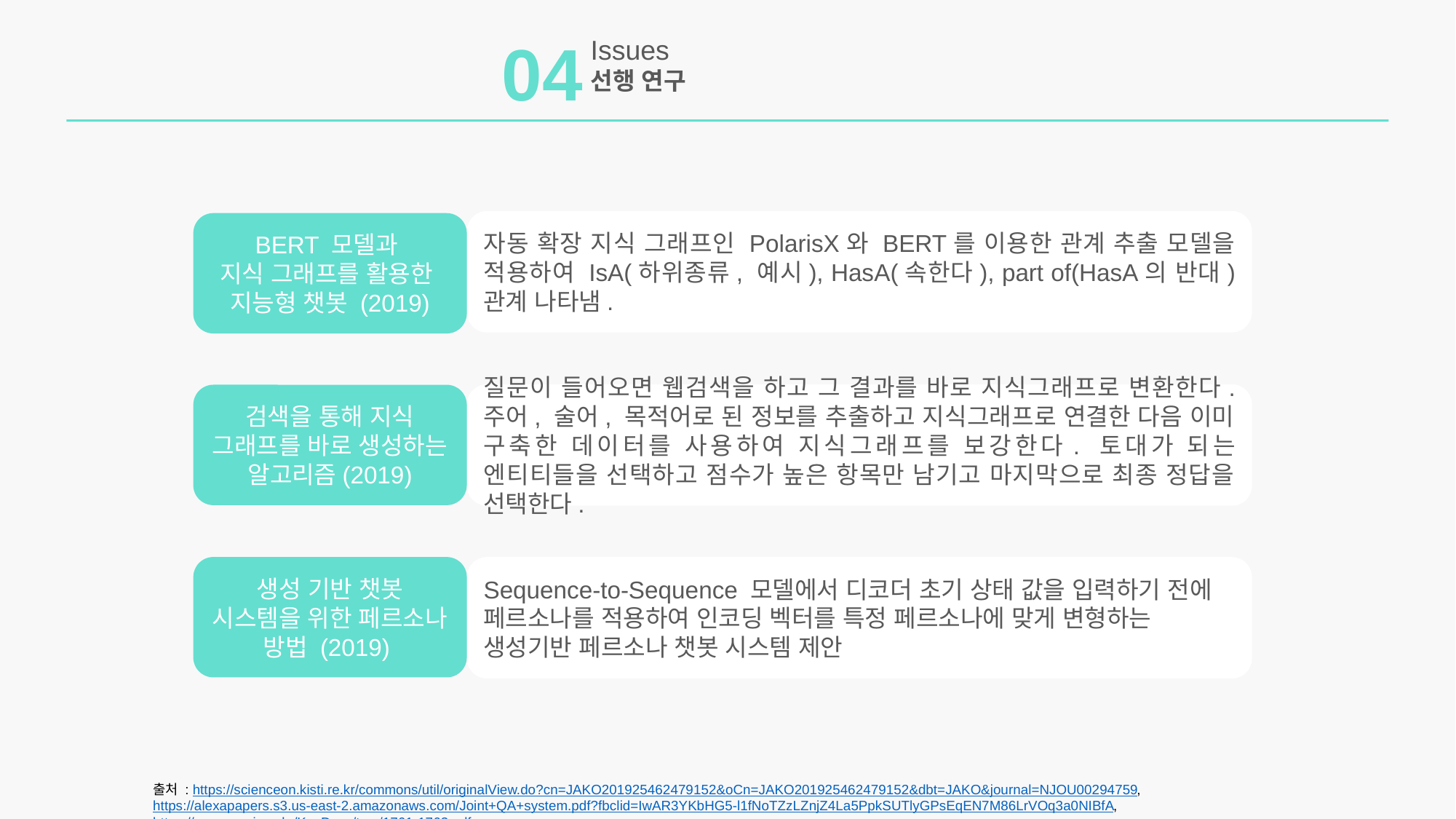

04
Issues
선행 연구

자동 확장 지식 그래프인 PolarisX와 BERT를 이용한 관계 추출 모델을 적용하여 IsA(하위종류, 예시), HasA(속한다), part of(HasA의 반대) 관계 나타냄.

BERT 모델과
지식 그래프를 활용한
지능형 챗봇 (2019)

질문이 들어오면 웹검색을 하고 그 결과를 바로 지식그래프로 변환한다. 주어, 술어, 목적어로 된 정보를 추출하고 지식그래프로 연결한 다음 이미 구축한 데이터를 사용하여 지식그래프를 보강한다. 토대가 되는 엔티티들을 선택하고 점수가 높은 항목만 남기고 마지막으로 최종 정답을 선택한다.

검색을 통해 지식 그래프를 바로 생성하는
알고리즘(2019)

생성 기반 챗봇 시스템을 위한 페르소나 방법 (2019)
Sequence-to-Sequence 모델에서 디코더 초기 상태 값을 입력하기 전에
페르소나를 적용하여 인코딩 벡터를 특정 페르소나에 맞게 변형하는
생성기반 페르소나 챗봇 시스템 제안
출처 : https://scienceon.kisti.re.kr/commons/util/originalView.do?cn=JAKO201925462479152&oCn=JAKO201925462479152&dbt=JAKO&journal=NJOU00294759, https://alexapapers.s3.us-east-2.amazonaws.com/Joint+QA+system.pdf?fbclid=IwAR3YKbHG5-l1fNoTZzLZnjZ4La5PpkSUTlyGPsEqEN7M86LrVOq3a0NIBfA, https://www.cseric.or.kr/KeyDocs/tmp/1761-1763.pdf